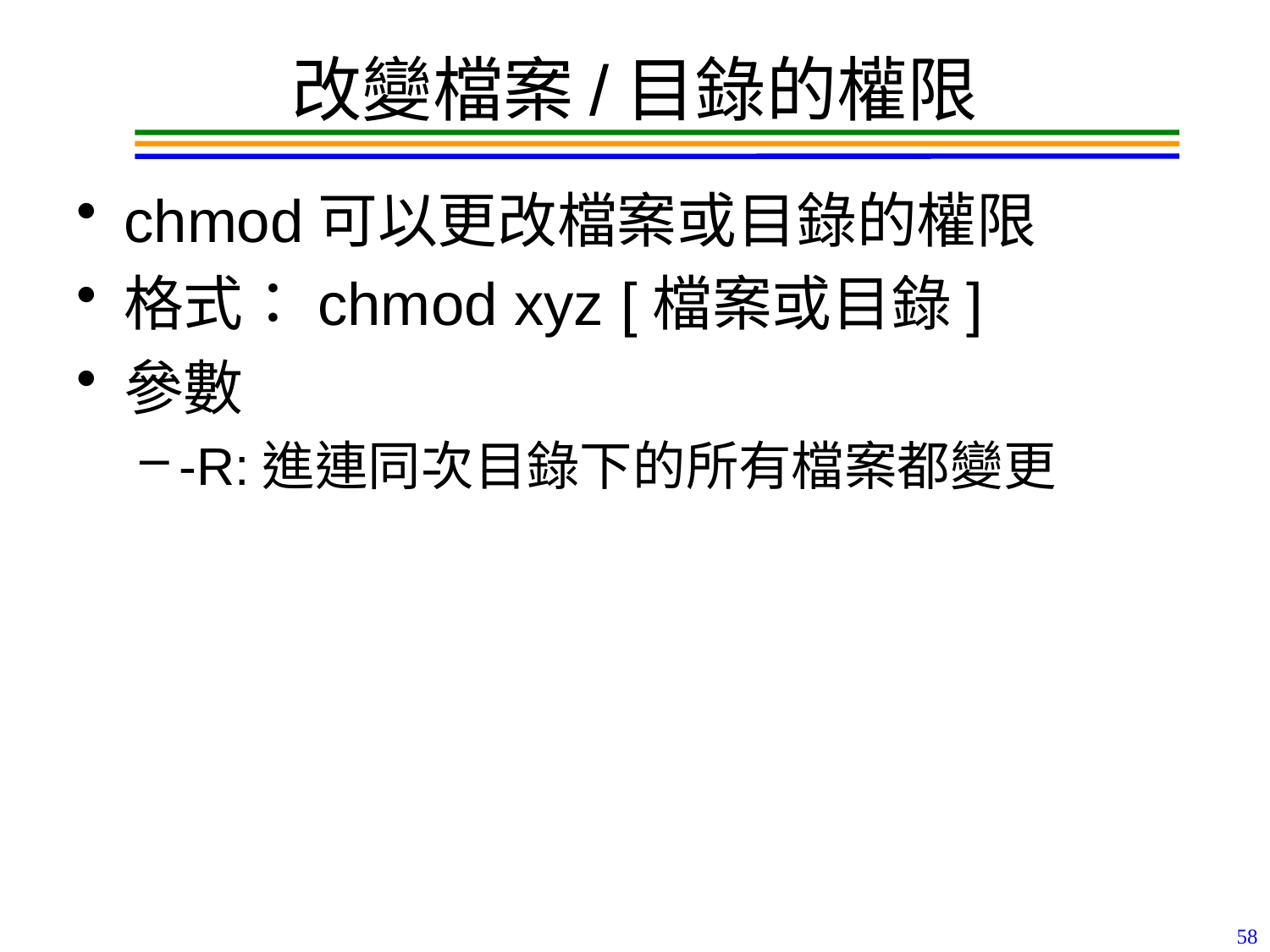

# 改變檔案/目錄的權限
chmod可以更改檔案或目錄的權限
格式：chmod xyz [檔案或目錄]
參數
-R:進連同次目錄下的所有檔案都變更

58